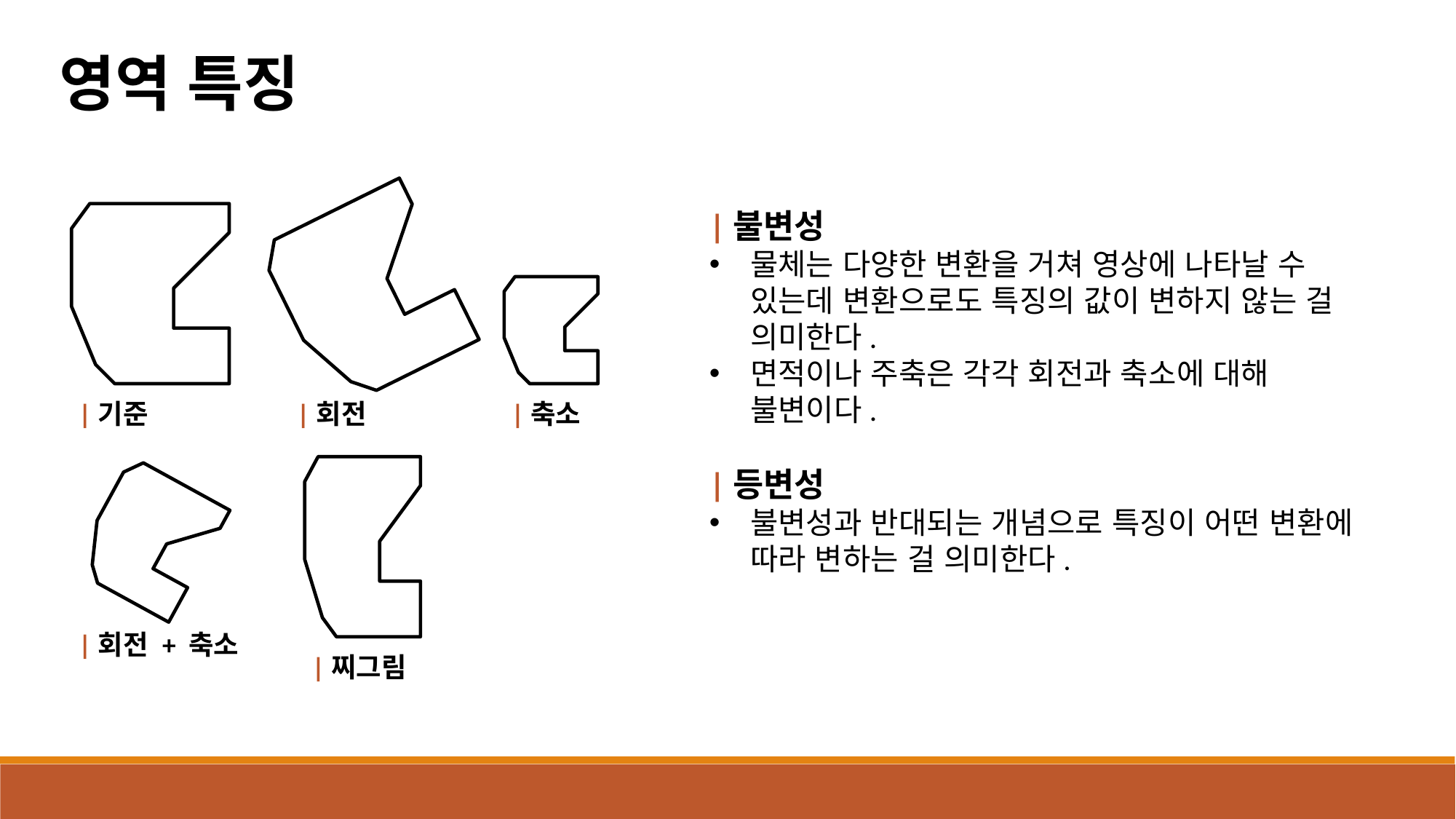

영역 특징
|불변성
물체는 다양한 변환을 거쳐 영상에 나타날 수 있는데 변환으로도 특징의 값이 변하지 않는 걸 의미한다.
면적이나 주축은 각각 회전과 축소에 대해 불변이다.

|등변성
불변성과 반대되는 개념으로 특징이 어떤 변환에 따라 변하는 걸 의미한다.

|기준
|축소
|회전

|회전 + 축소
|찌그림